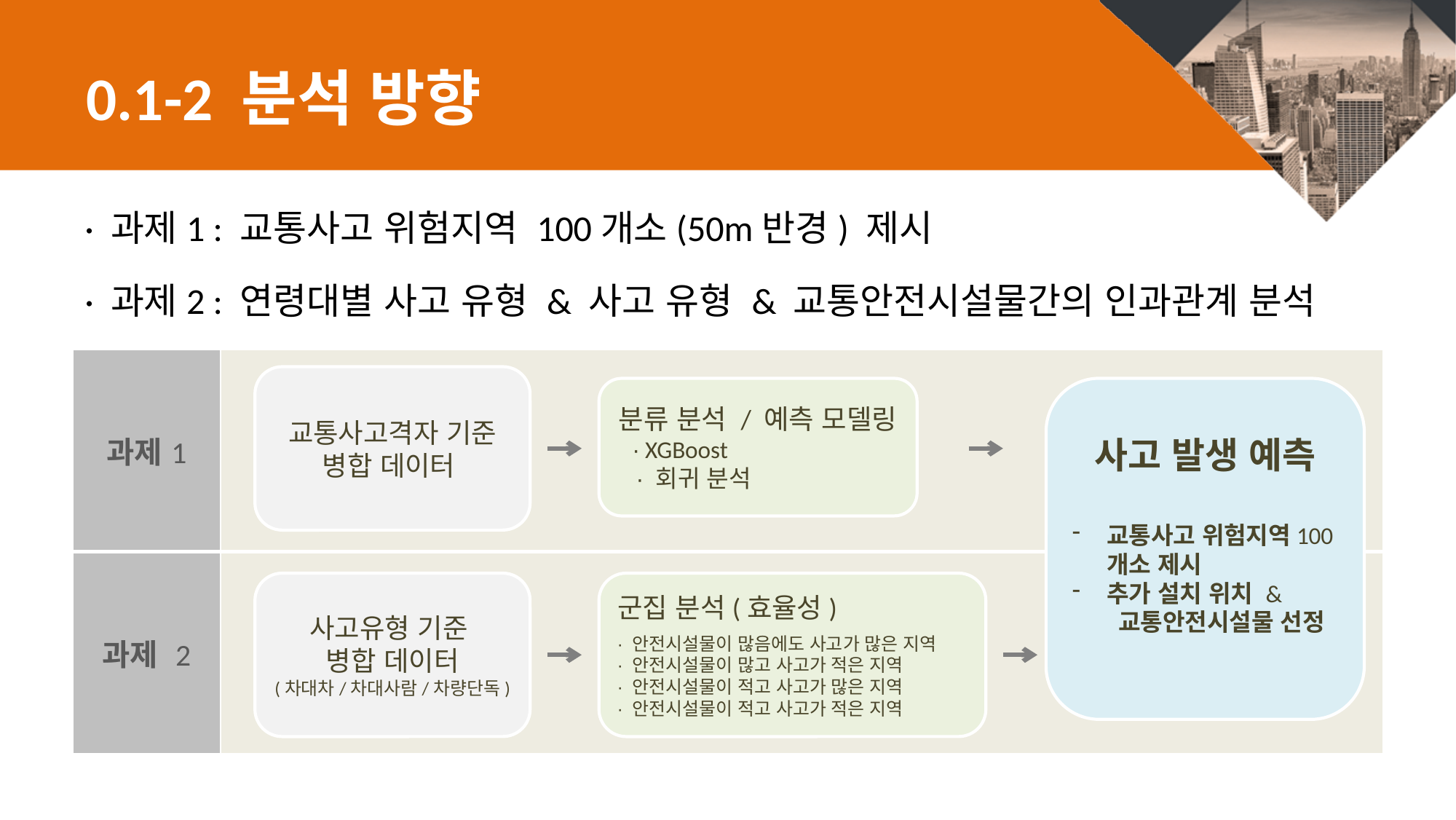

# 0.1-2 분석 방향
· 과제1 : 교통사고 위험지역 100개소(50m반경) 제시
· 과제2 : 연령대별 사고 유형 & 사고 유형 & 교통안전시설물간의 인과관계 분석
| 과제1 |  |
| --- | --- |
| 과제 2 |  |
교통사고격자 기준 병합 데이터
분류 분석 / 예측 모델링
   ∙ XGBoost
   ∙ 회귀 분석
사고 발생 예측

교통사고 위험지역100개소 제시
추가 설치 위치 &
      교통안전시설물 선정

사고유형 기준
병합 데이터
(차대차/차대사람/차량단독)
군집 분석(효율성)

∙ 안전시설물이 많음에도 사고가 많은 지역
∙ 안전시설물이 많고 사고가 적은 지역
∙ 안전시설물이 적고 사고가 많은 지역
∙ 안전시설물이 적고 사고가 적은 지역